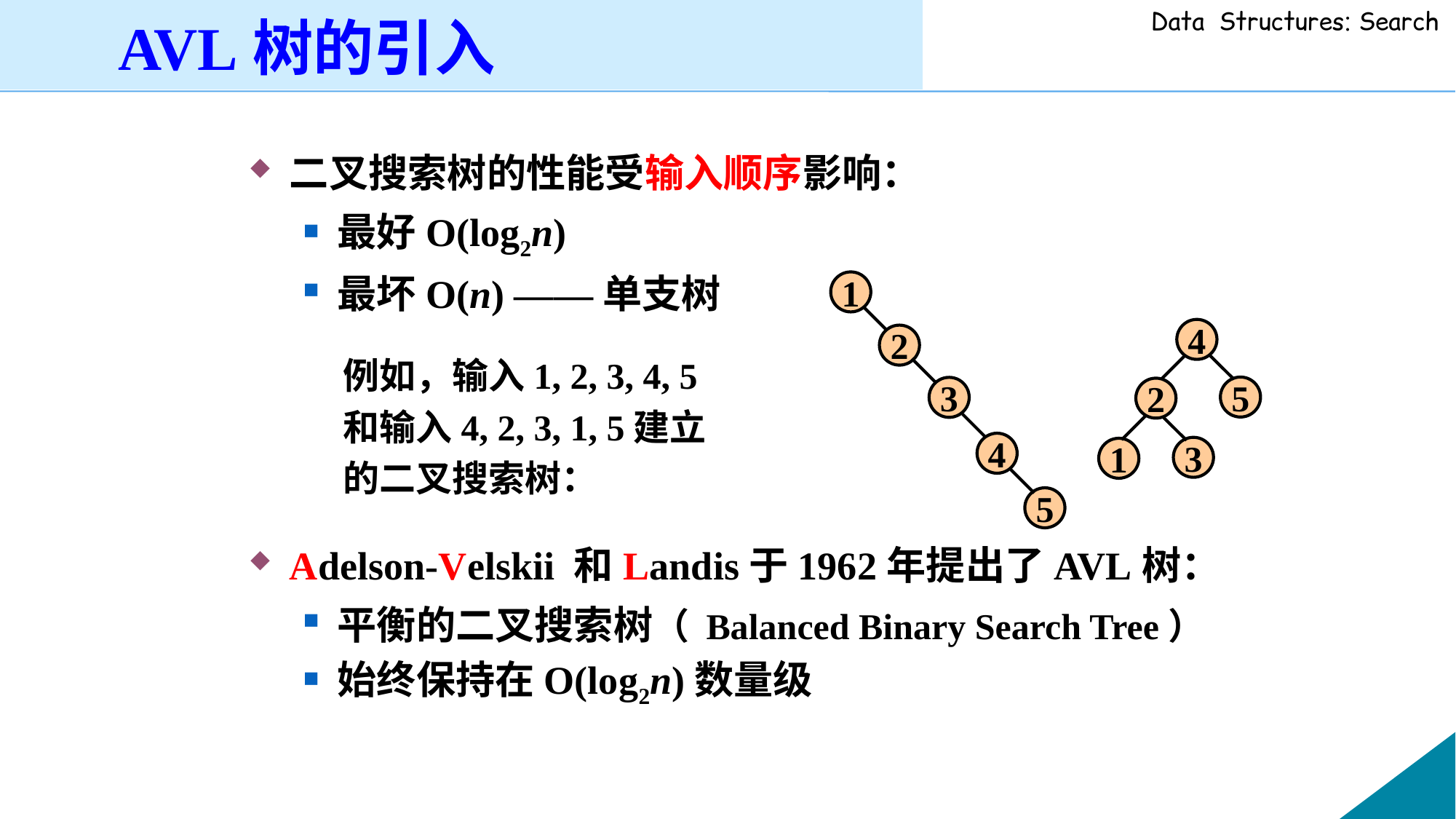

AVL树的引入
二叉搜索树的性能受输入顺序影响：
最好O(log2n)
最坏O(n) ——单支树

Adelson-Velskii 和Landis于1962年提出了AVL树：
平衡的二叉搜索树（ Balanced Binary Search Tree）
始终保持在O(log2n)数量级
1

2

3

4

5
4

5
2

3
1
例如，输入1, 2, 3, 4, 5
和输入4, 2, 3, 1, 5建立
的二叉搜索树：